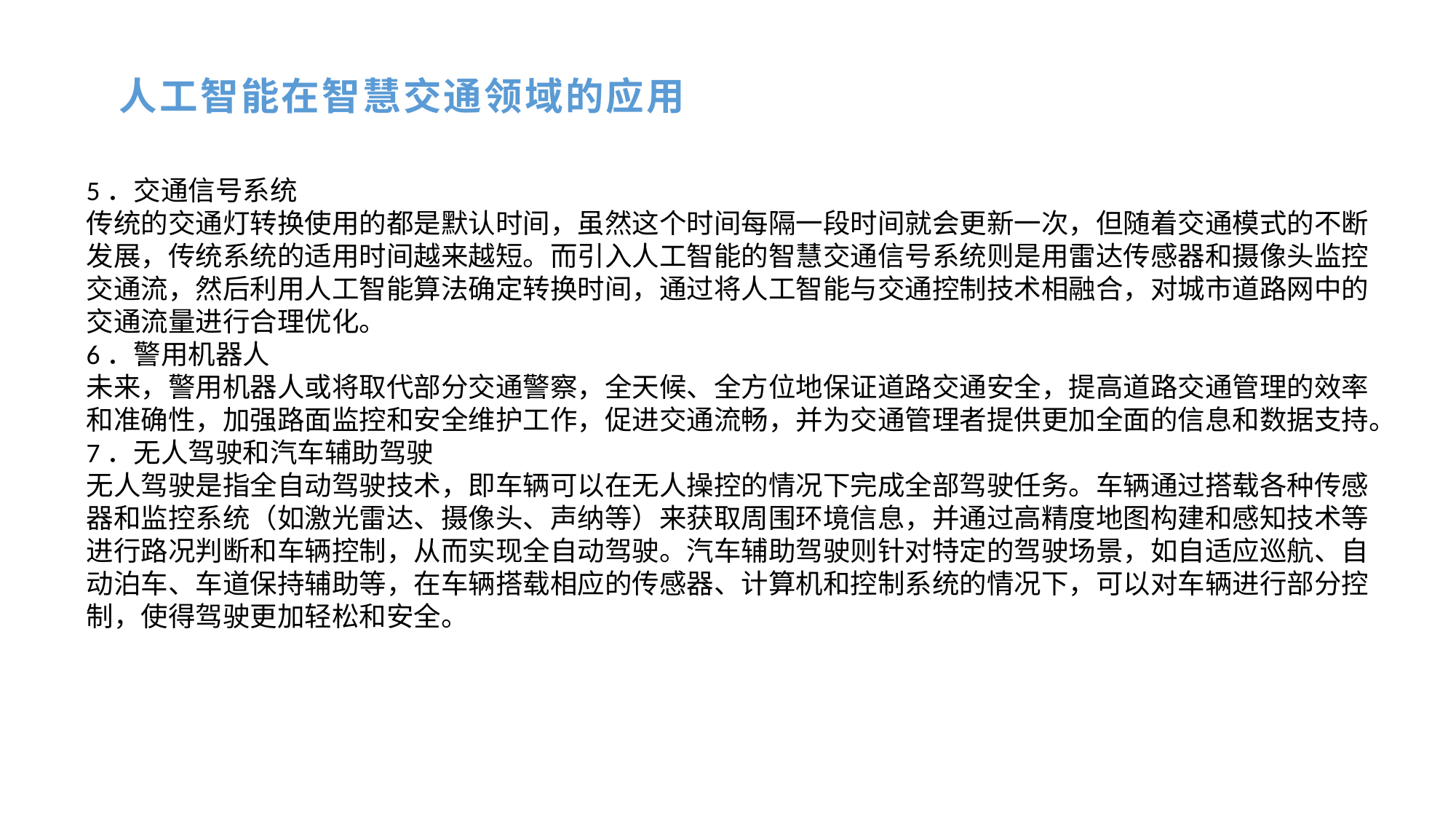

人工智能在智慧交通领域的应用
5．交通信号系统
传统的交通灯转换使用的都是默认时间，虽然这个时间每隔一段时间就会更新一次，但随着交通模式的不断发展，传统系统的适用时间越来越短。而引入人工智能的智慧交通信号系统则是用雷达传感器和摄像头监控交通流，然后利用人工智能算法确定转换时间，通过将人工智能与交通控制技术相融合，对城市道路网中的交通流量进行合理优化。
6．警用机器人
未来，警用机器人或将取代部分交通警察，全天候、全方位地保证道路交通安全，提高道路交通管理的效率和准确性，加强路面监控和安全维护工作，促进交通流畅，并为交通管理者提供更加全面的信息和数据支持。
7．无人驾驶和汽车辅助驾驶
无人驾驶是指全自动驾驶技术，即车辆可以在无人操控的情况下完成全部驾驶任务。车辆通过搭载各种传感器和监控系统（如激光雷达、摄像头、声纳等）来获取周围环境信息，并通过高精度地图构建和感知技术等进行路况判断和车辆控制，从而实现全自动驾驶。汽车辅助驾驶则针对特定的驾驶场景，如自适应巡航、自动泊车、车道保持辅助等，在车辆搭载相应的传感器、计算机和控制系统的情况下，可以对车辆进行部分控制，使得驾驶更加轻松和安全。